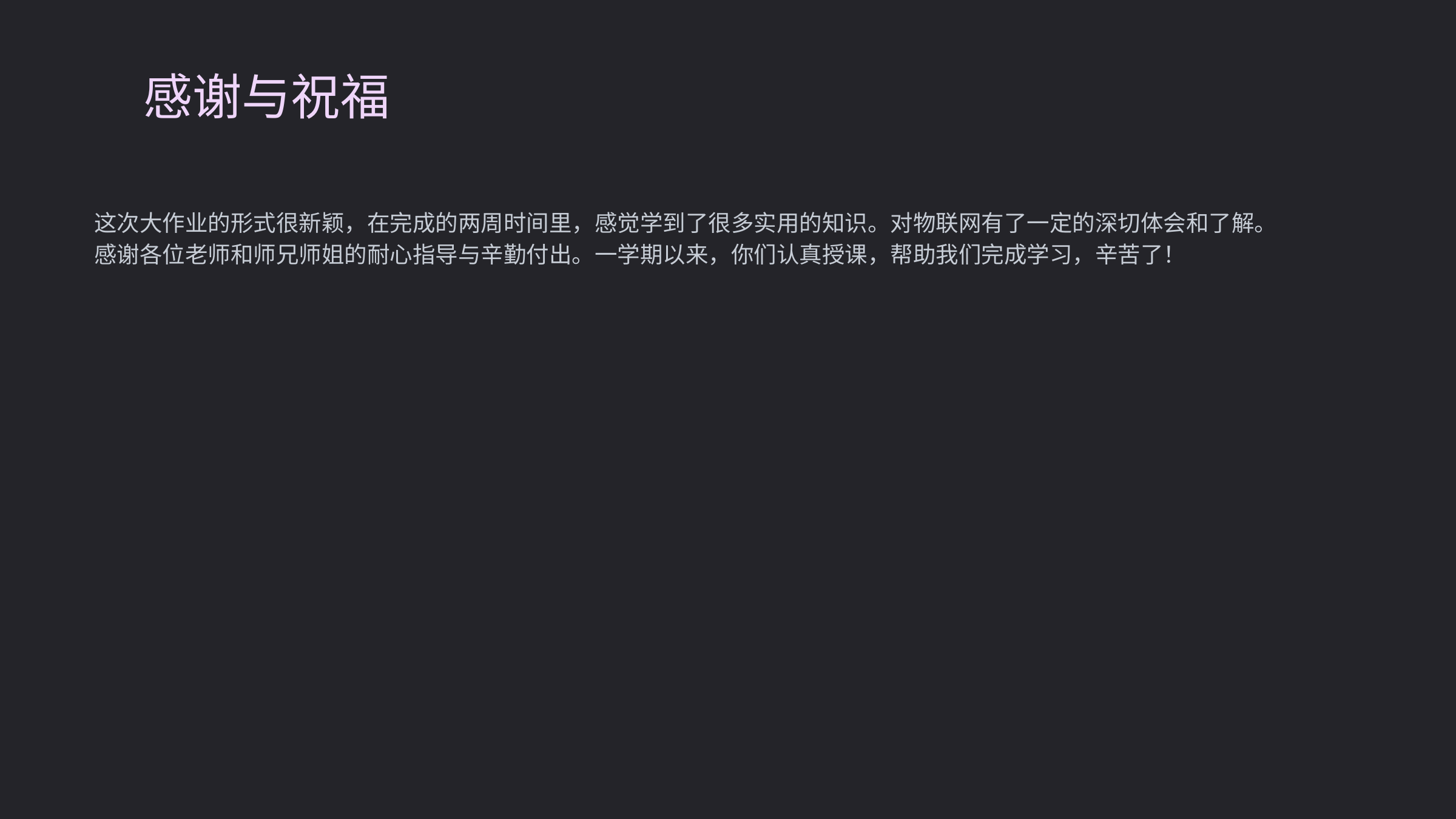

感谢与祝福
这次大作业的形式很新颖，在完成的两周时间里，感觉学到了很多实用的知识。对物联网有了一定的深切体会和了解。
感谢各位老师和师兄师姐的耐心指导与辛勤付出。一学期以来，你们认真授课，帮助我们完成学习，辛苦了！